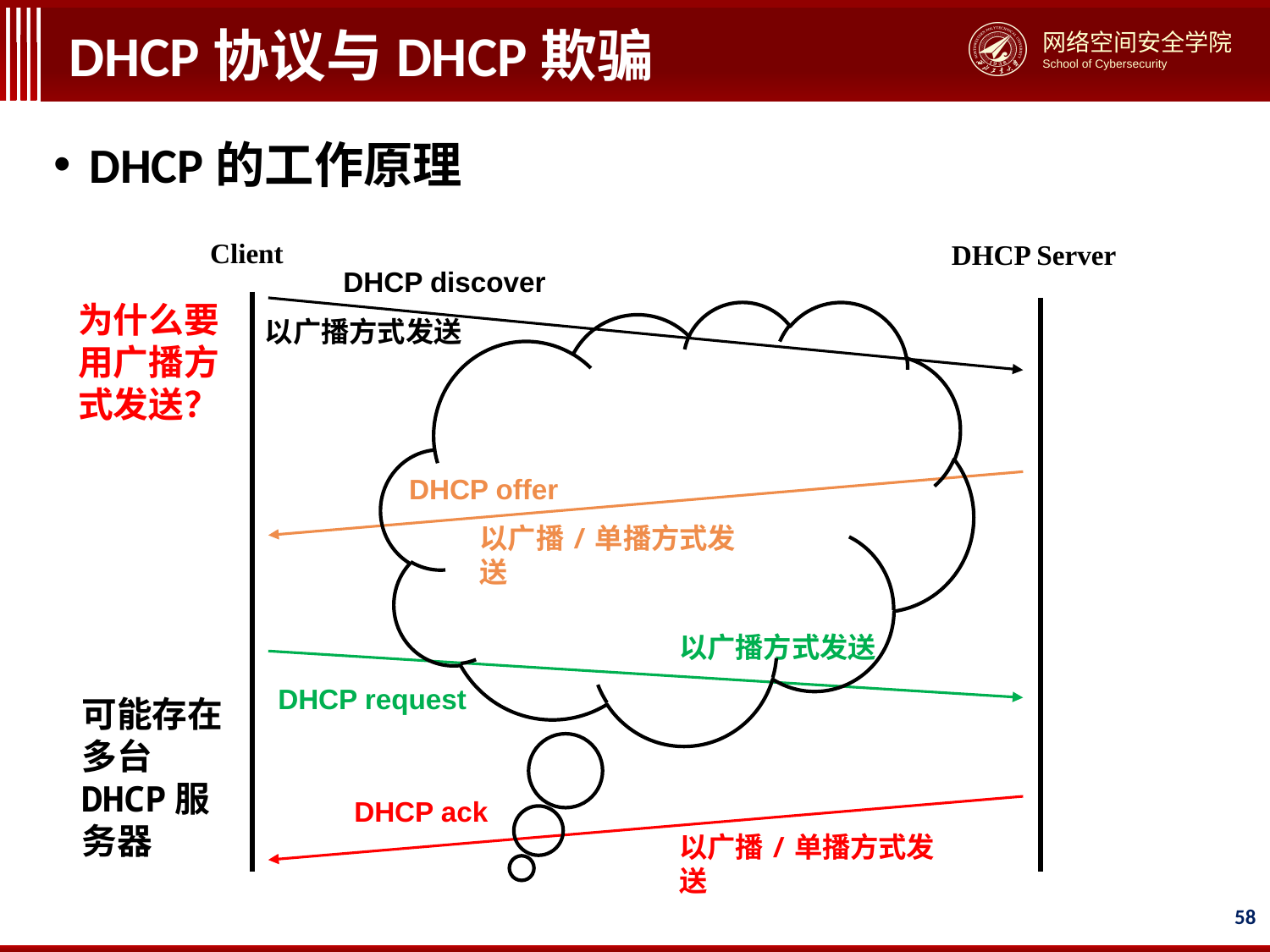

# DHCP协议与DHCP欺骗
DHCP的工作原理

Client
DHCP Server
DHCP discover
为什么要用广播方式发送？

以广播方式发送
DHCP offer
以广播/单播方式发送
以广播方式发送
DHCP request
可能存在多台DHCP服务器
DHCP ack
以广播/单播方式发送